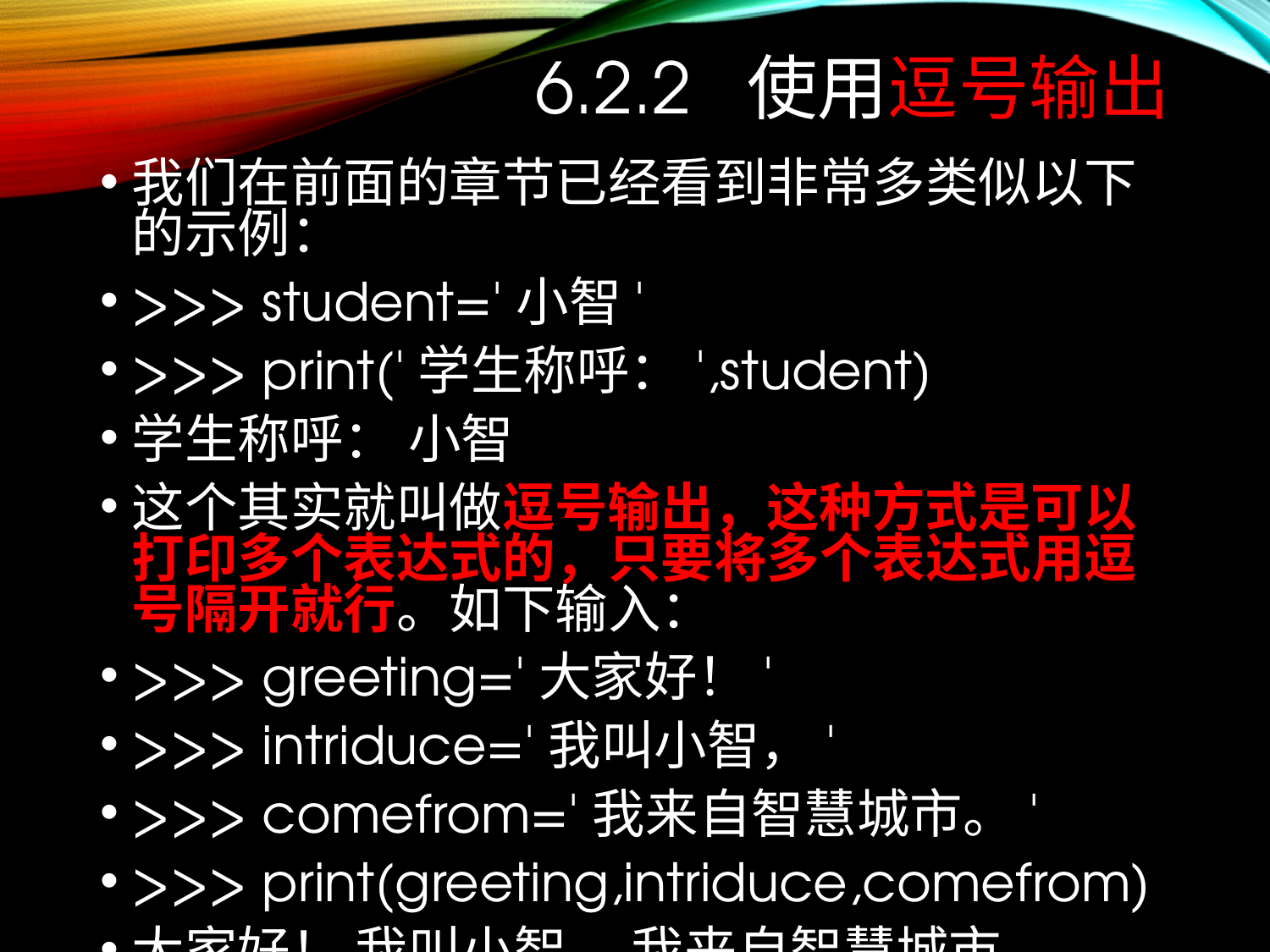

# 6.2.2  使用逗号输出
我们在前面的章节已经看到非常多类似以下的示例：
>>> student='小智'
>>> print('学生称呼：',student)
学生称呼： 小智
这个其实就叫做逗号输出，这种方式是可以打印多个表达式的，只要将多个表达式用逗号隔开就行。如下输入：
>>> greeting='大家好！'
>>> intriduce='我叫小智，'
>>> comefrom='我来自智慧城市。'
>>> print(greeting,intriduce,comefrom)
大家好！ 我叫小智， 我来自智慧城市。